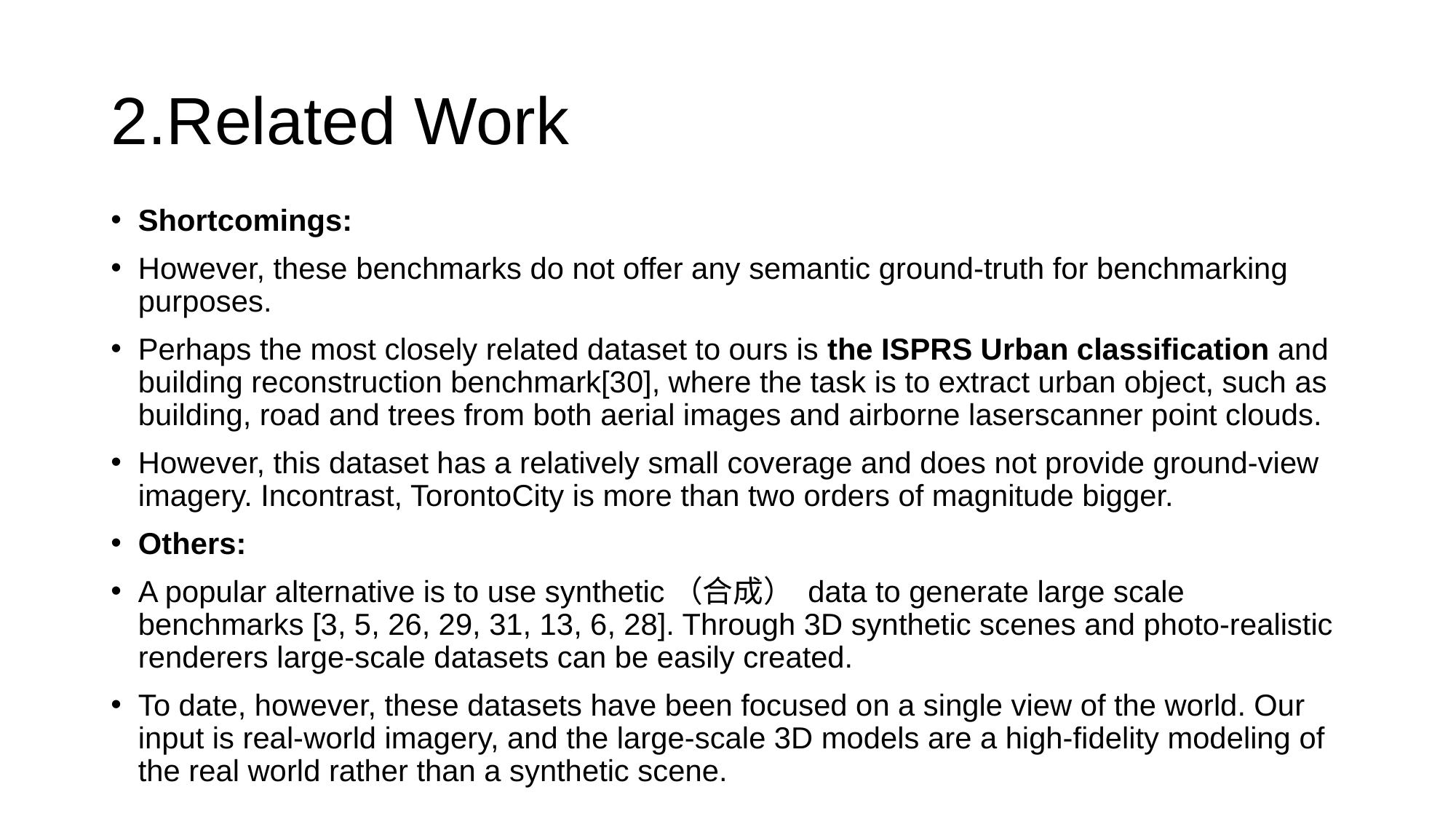

# 2.Related Work
Shortcomings:
However, these benchmarks do not offer any semantic ground-truth for benchmarking purposes.
Perhaps the most closely related dataset to ours is the ISPRS Urban classiﬁcation and building reconstruction benchmark[30], where the task is to extract urban object, such as building, road and trees from both aerial images and airborne laserscanner point clouds.
However, this dataset has a relatively small coverage and does not provide ground-view imagery. Incontrast, TorontoCity is more than two orders of magnitude bigger.
Others:
A popular alternative is to use synthetic（合成） data to generate large scale benchmarks [3, 5, 26, 29, 31, 13, 6, 28]. Through 3D synthetic scenes and photo-realistic renderers large-scale datasets can be easily created.
To date, however, these datasets have been focused on a single view of the world. Our input is real-world imagery, and the large-scale 3D models are a high-ﬁdelity modeling of the real world rather than a synthetic scene.